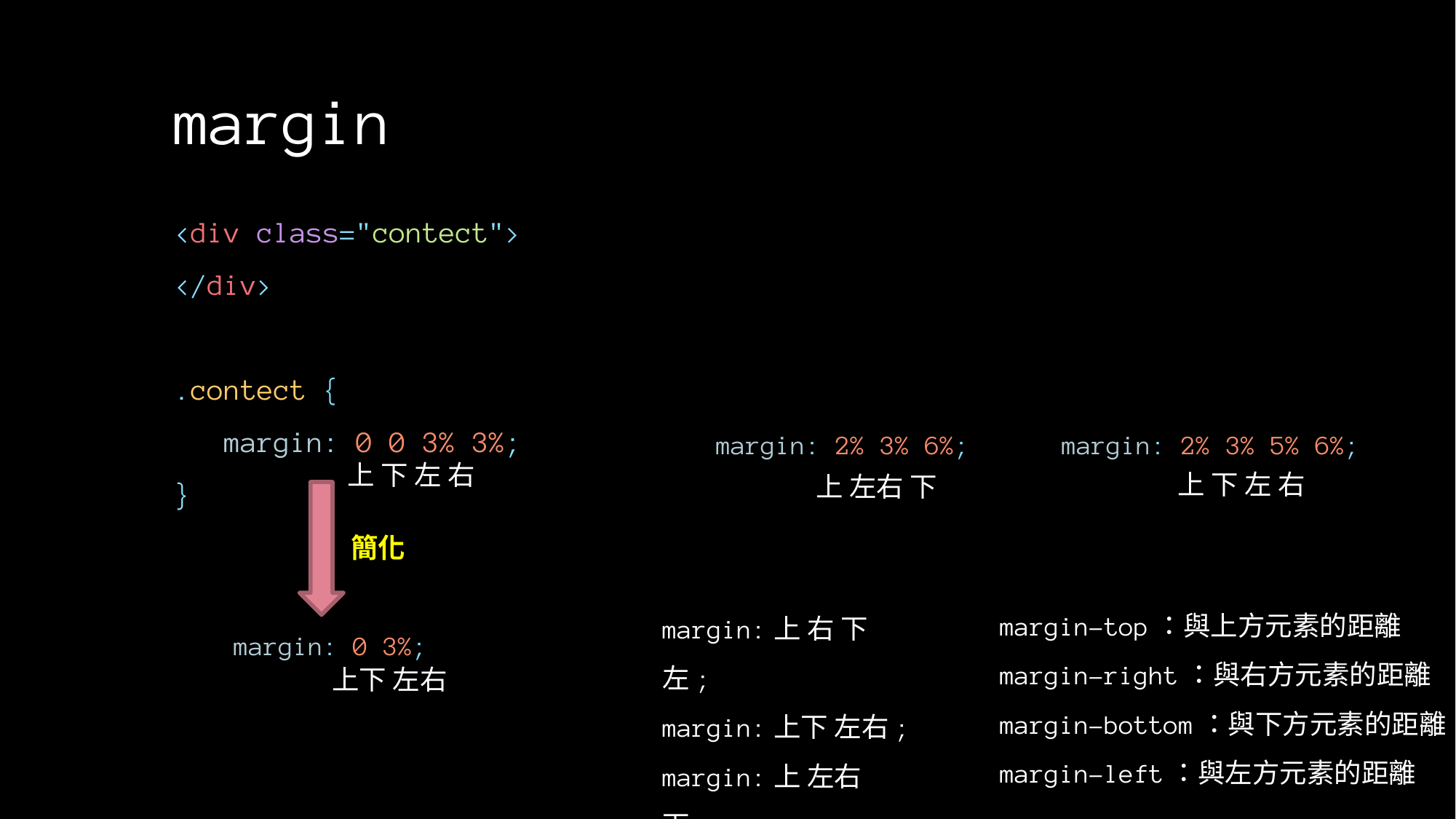

# margin
<div class="contect">
</div>

.contect {
   margin: 0 0 3% 3%;
}

margin: 2% 3% 6%;
margin: 2% 3% 5% 6%;
上 下 左 右
上 下 左 右
上 左右 下
簡化

margin-top：與上方元素的距離
margin-right：與右方元素的距離
margin-bottom：與下方元素的距離
margin-left：與左方元素的距離
margin:上 右 下 左;
margin:上下 左右;
margin:上 左右 下;
margin:四個邊同樣値;
margin: 0 3%;
上下 左右